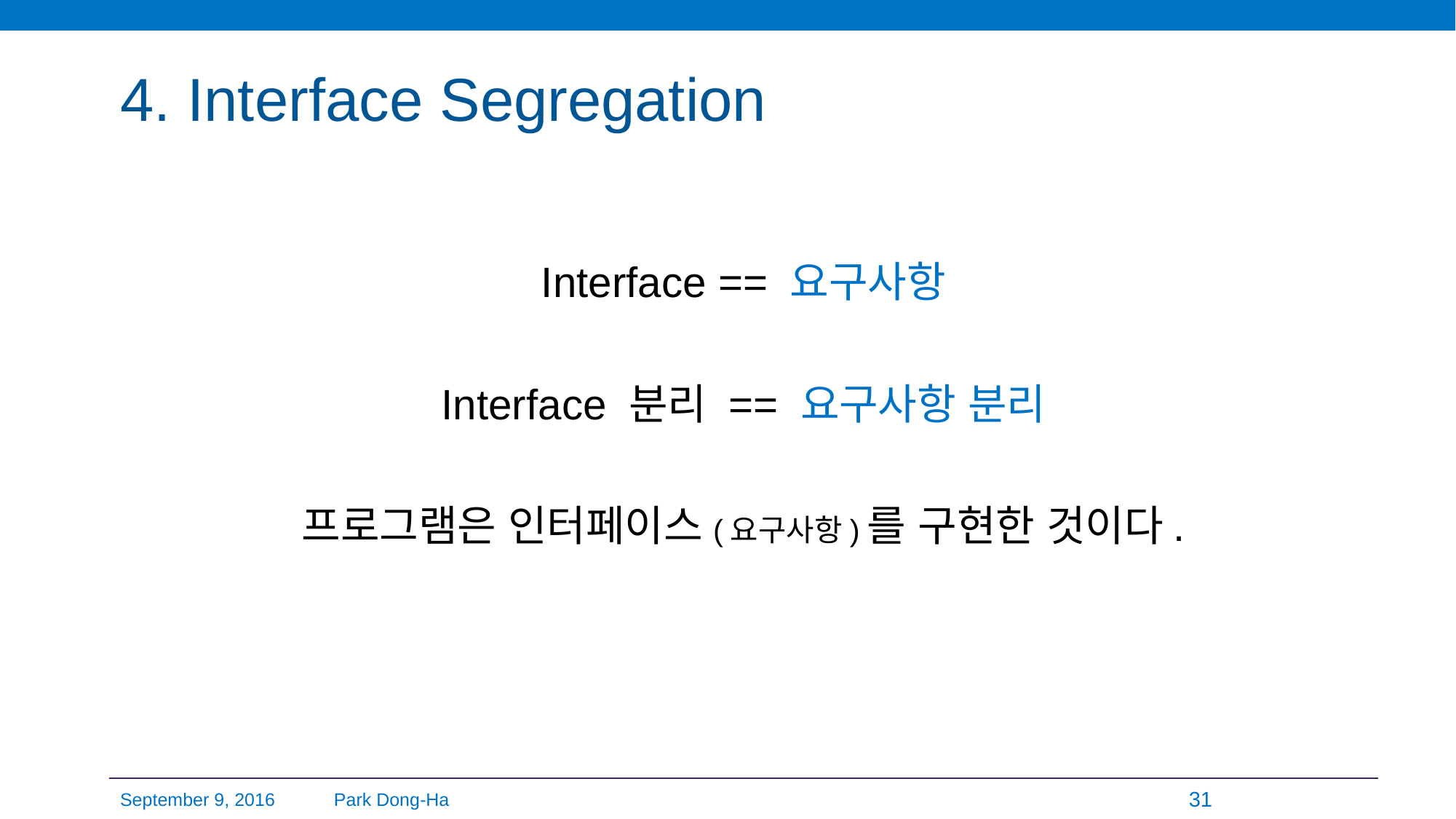

# 4. Interface Segregation
Interface == 요구사항

Interface 분리 == 요구사항 분리

프로그램은 인터페이스(요구사항)를 구현한 것이다.
Park Dong-Ha
31